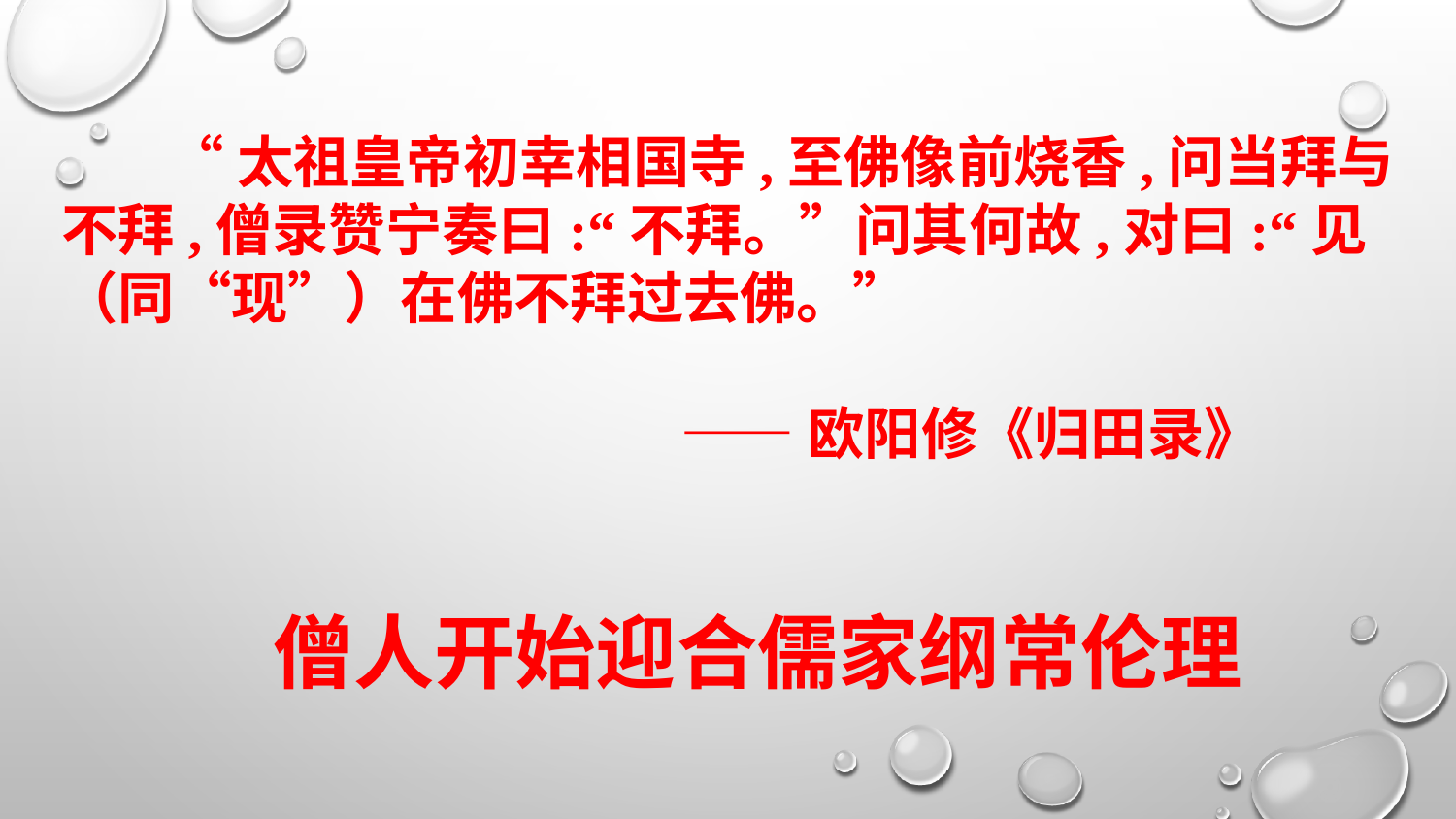

“太祖皇帝初幸相国寺,至佛像前烧香,问当拜与不拜,僧录赞宁奏曰:“不拜。”问其何故,对曰:“见（同“现”）在佛不拜过去佛。”

                                              ——欧阳修《归田录》

僧人开始迎合儒家纲常伦理